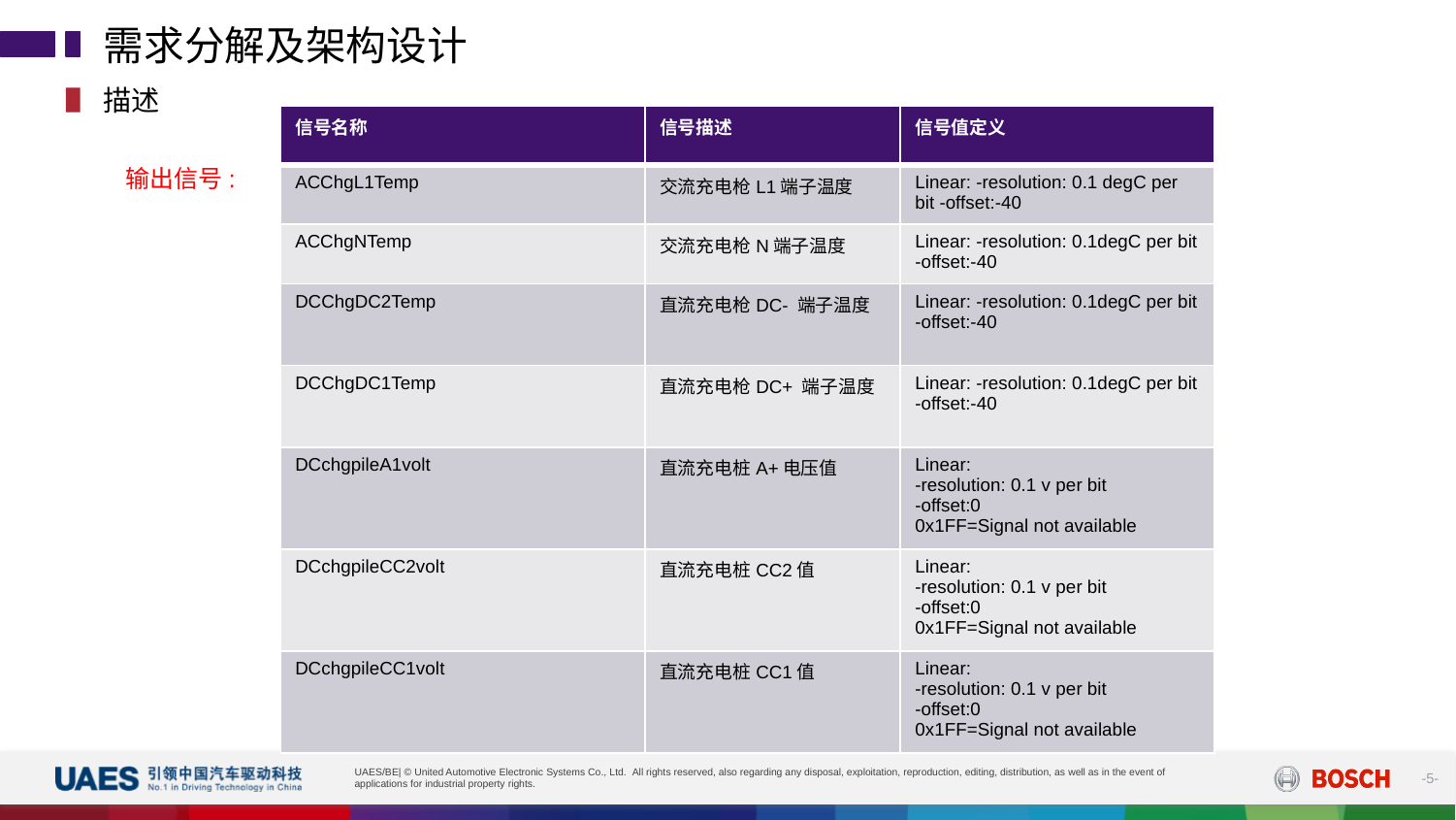

需求分解及架构设计

描述

| 信号名称 | 信号描述 | 信号值定义 |
| --- | --- | --- |
| ACChgL1Temp | 交流充电枪L1端子温度 | Linear: -resolution: 0.1 degC per bit -offset:-40 |
| ACChgNTemp | 交流充电枪N端子温度 | Linear: -resolution: 0.1degC per bit -offset:-40 |
| DCChgDC2Temp | 直流充电枪DC- 端子温度 | Linear: -resolution: 0.1degC per bit -offset:-40 |
| DCChgDC1Temp | 直流充电枪DC+ 端子温度 | Linear: -resolution: 0.1degC per bit -offset:-40 |
| DCchgpileA1volt | 直流充电桩A+电压值 | Linear: -resolution: 0.1 v per bit -offset:0 0x1FF=Signal not available |
| DCchgpileCC2volt | 直流充电桩CC2值 | Linear: -resolution: 0.1 v per bit -offset:0 0x1FF=Signal not available |
| DCchgpileCC1volt | 直流充电桩CC1值 | Linear: -resolution: 0.1 v per bit -offset:0 0x1FF=Signal not available |
输出信号: